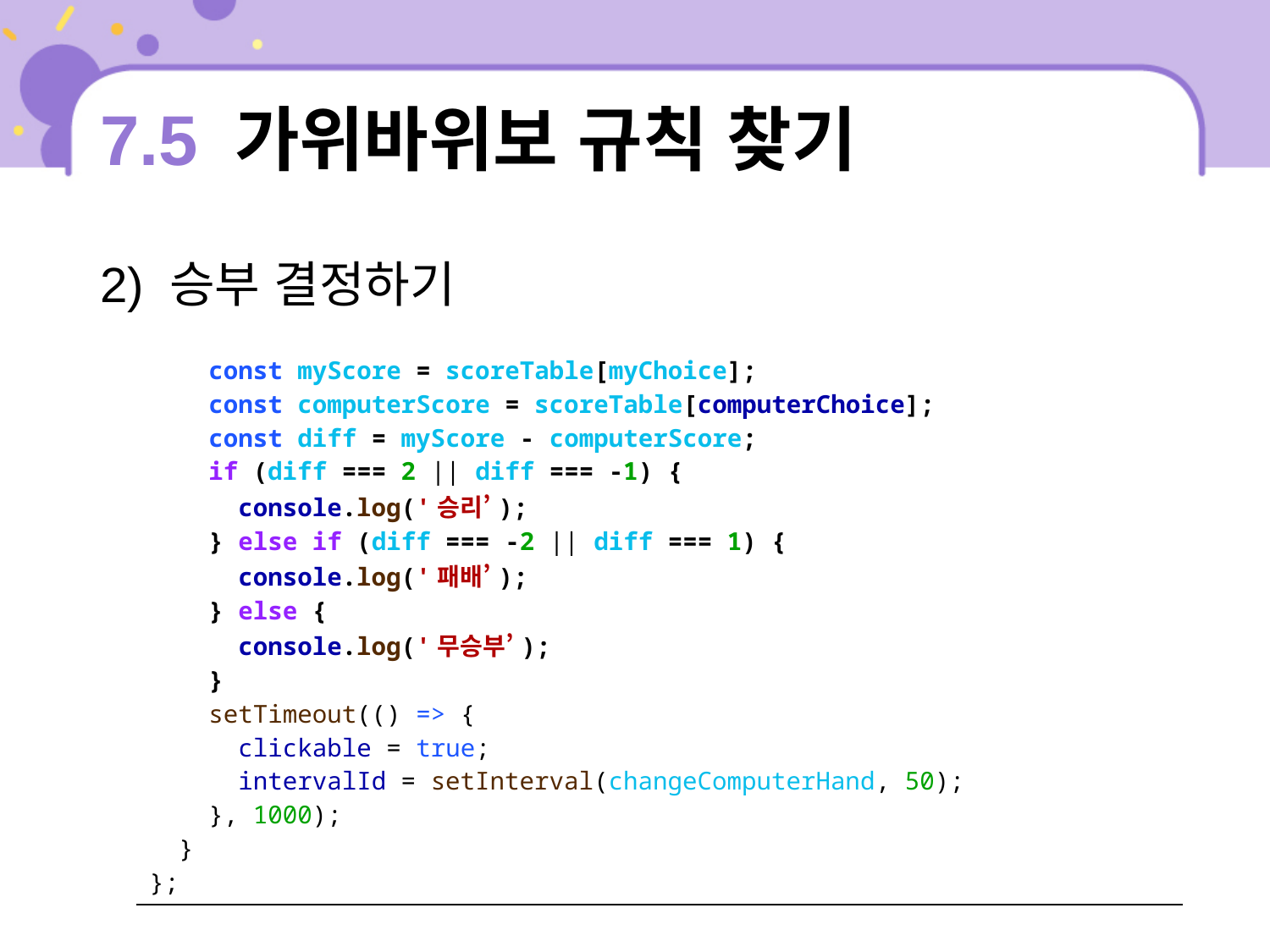

# 7.5 가위바위보 규칙 찾기
2) 승부 결정하기

| const myScore = scoreTable[myChoice]; const computerScore = scoreTable[computerChoice]; const diff = myScore - computerScore; if (diff === 2 || diff === -1) { console.log('승리’); } else if (diff === -2 || diff === 1) { console.log('패배’); } else { console.log('무승부’); } setTimeout(() => { clickable = true; intervalId = setInterval(changeComputerHand, 50); }, 1000); } }; |
| --- |